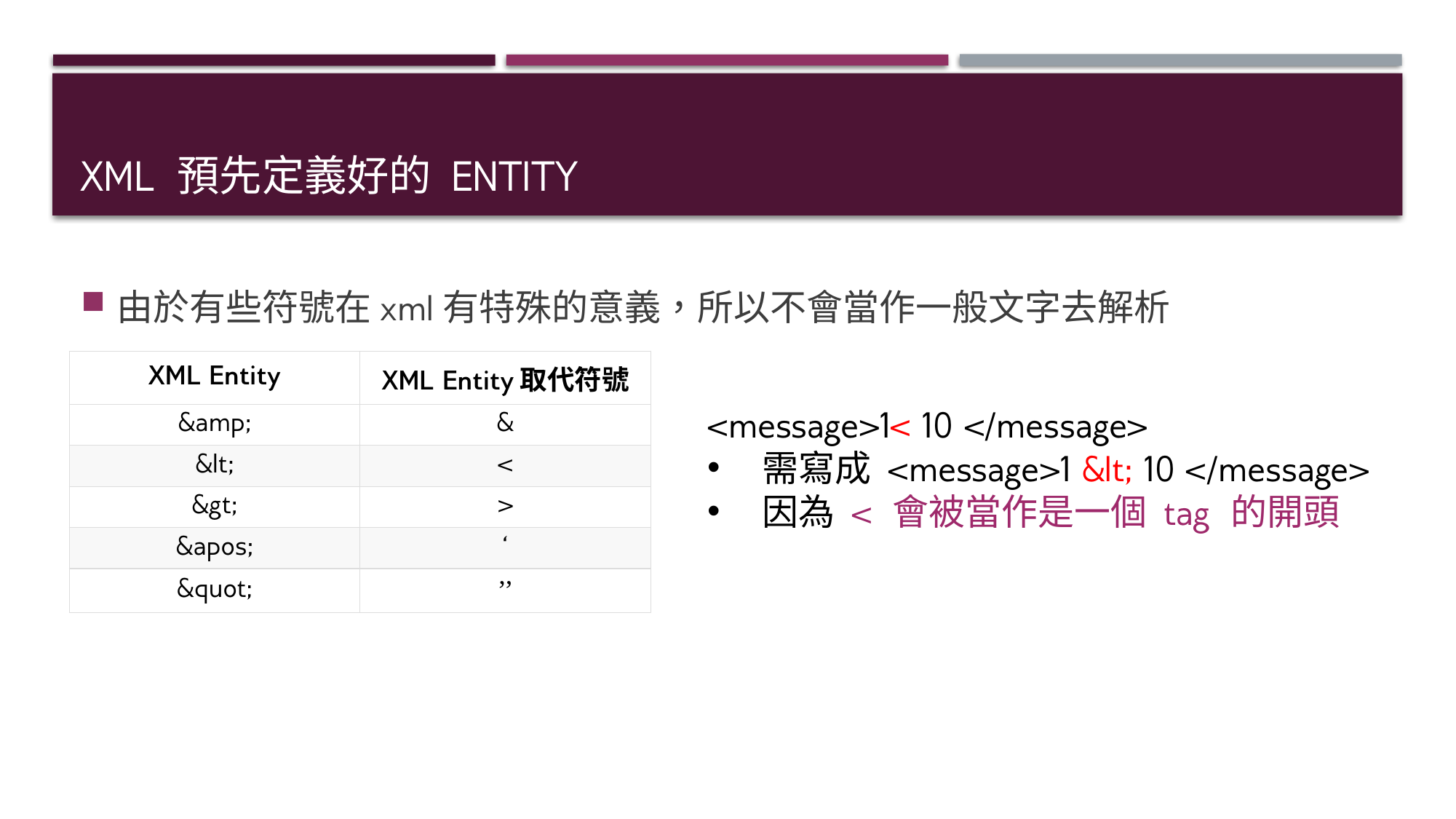

# XML 預先定義好的 Entity
由於有些符號在xml有特殊的意義，所以不會當作一般文字去解析
| XML Entity | XML Entity取代符號 |
| --- | --- |
| &amp; | & |
| &lt; | < |
| &gt; | > |
| &apos; | ‘ |
| &quot; | ’’ |
<message>1< 10 </message>
需寫成 <message>1 &lt; 10 </message>
因為 < 會被當作是一個 tag 的開頭